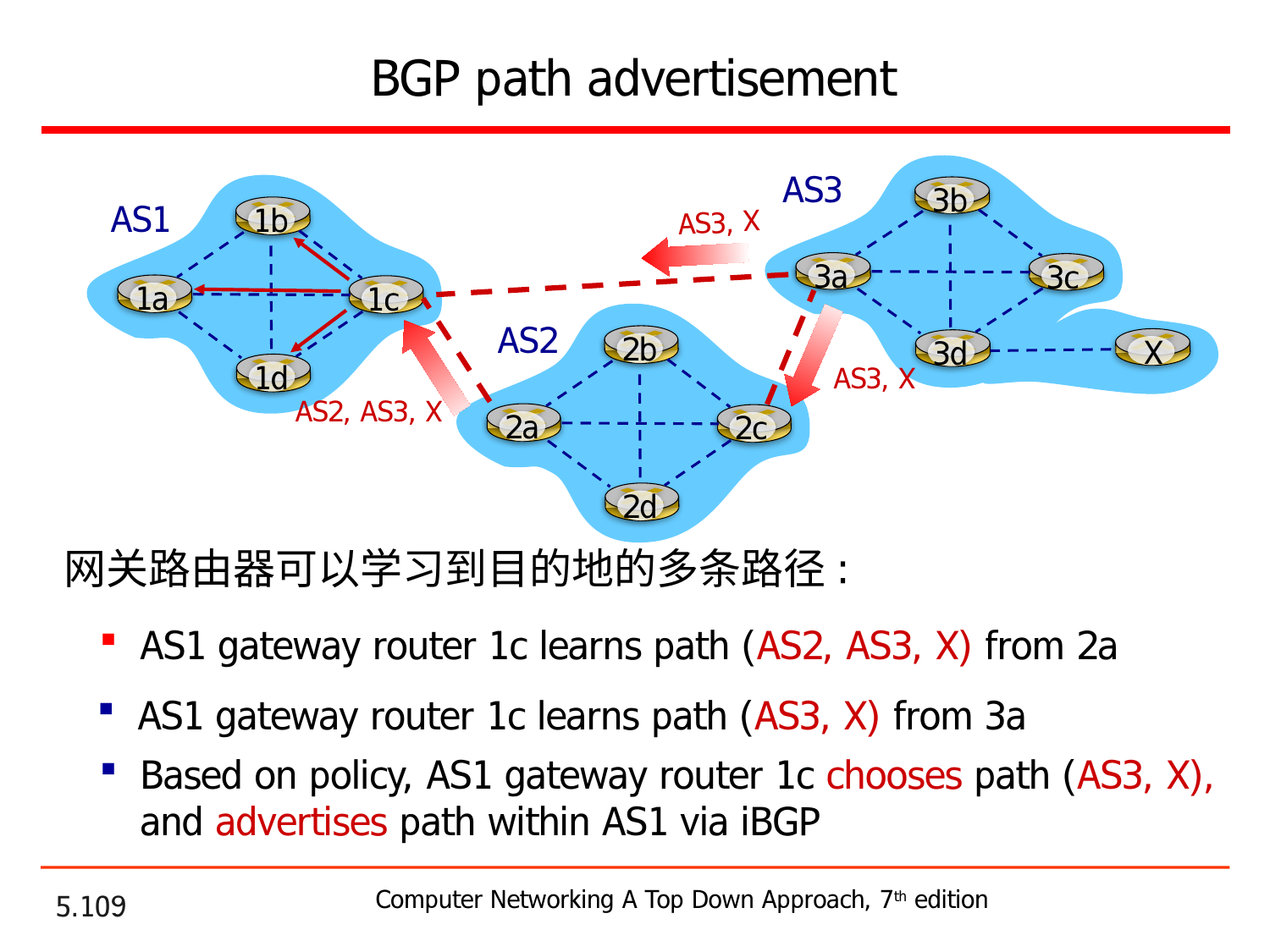

# BGP path advertisement

AS3
3b

3a

3c

3d

1b

1a

1c

1d

AS1
AS3, X

2b

2a

2c

2d

AS3, X

  X

AS2, AS3, X
AS2
网关路由器可以学习到目的地的多条路径:
AS1 gateway router 1c learns path (AS2, AS3, X) from 2a

AS1 gateway router 1c learns path (AS3, X) from 3a

Based on policy, AS1 gateway router 1c chooses path (AS3, X), and advertises path within AS1 via iBGP